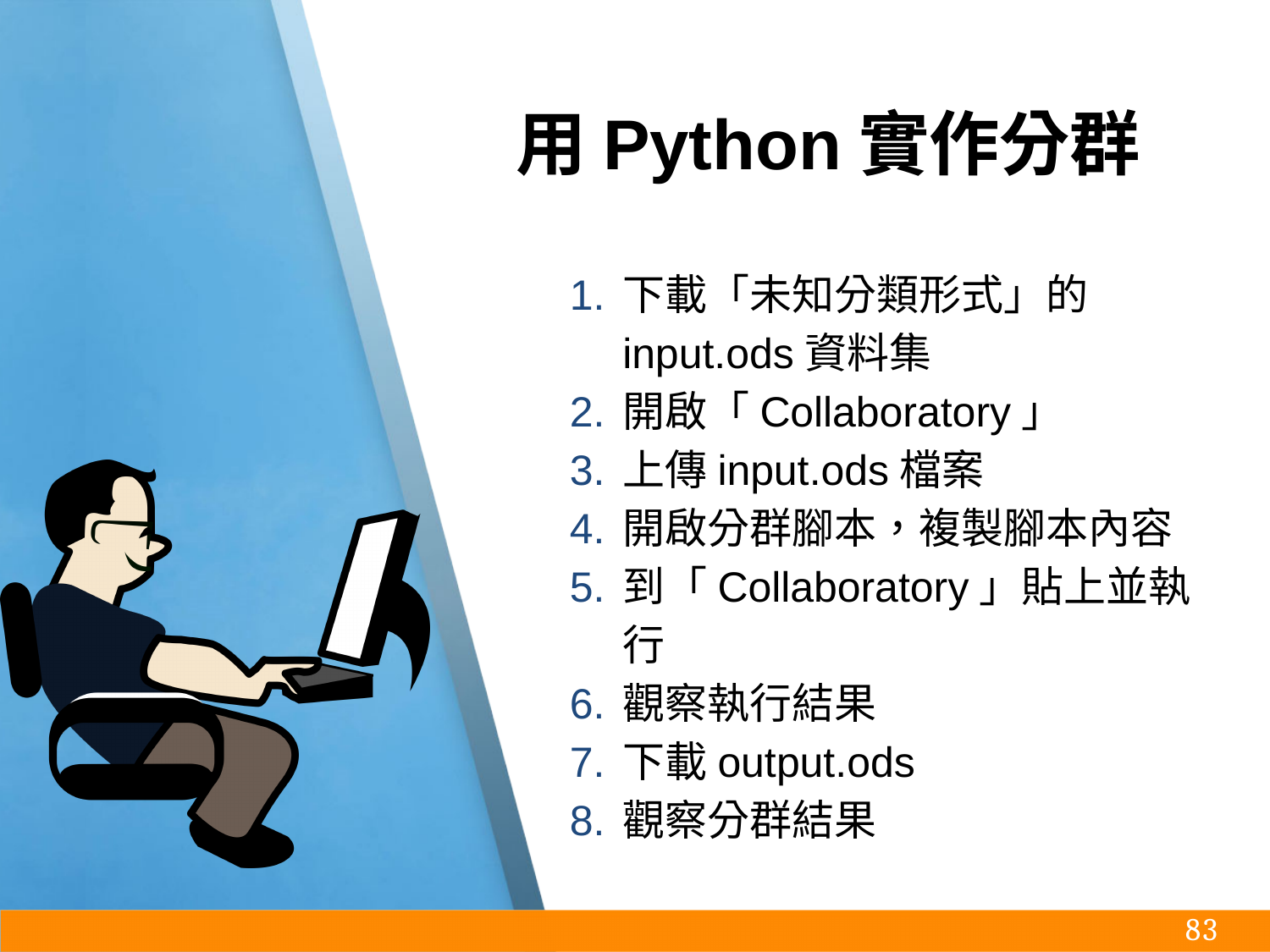

# 用Python實作分群
下載「未知分類形式」的input.ods資料集
開啟「Collaboratory」
上傳input.ods檔案
開啟分群腳本，複製腳本內容
到「Collaboratory」貼上並執行
觀察執行結果
下載output.ods
觀察分群結果
83